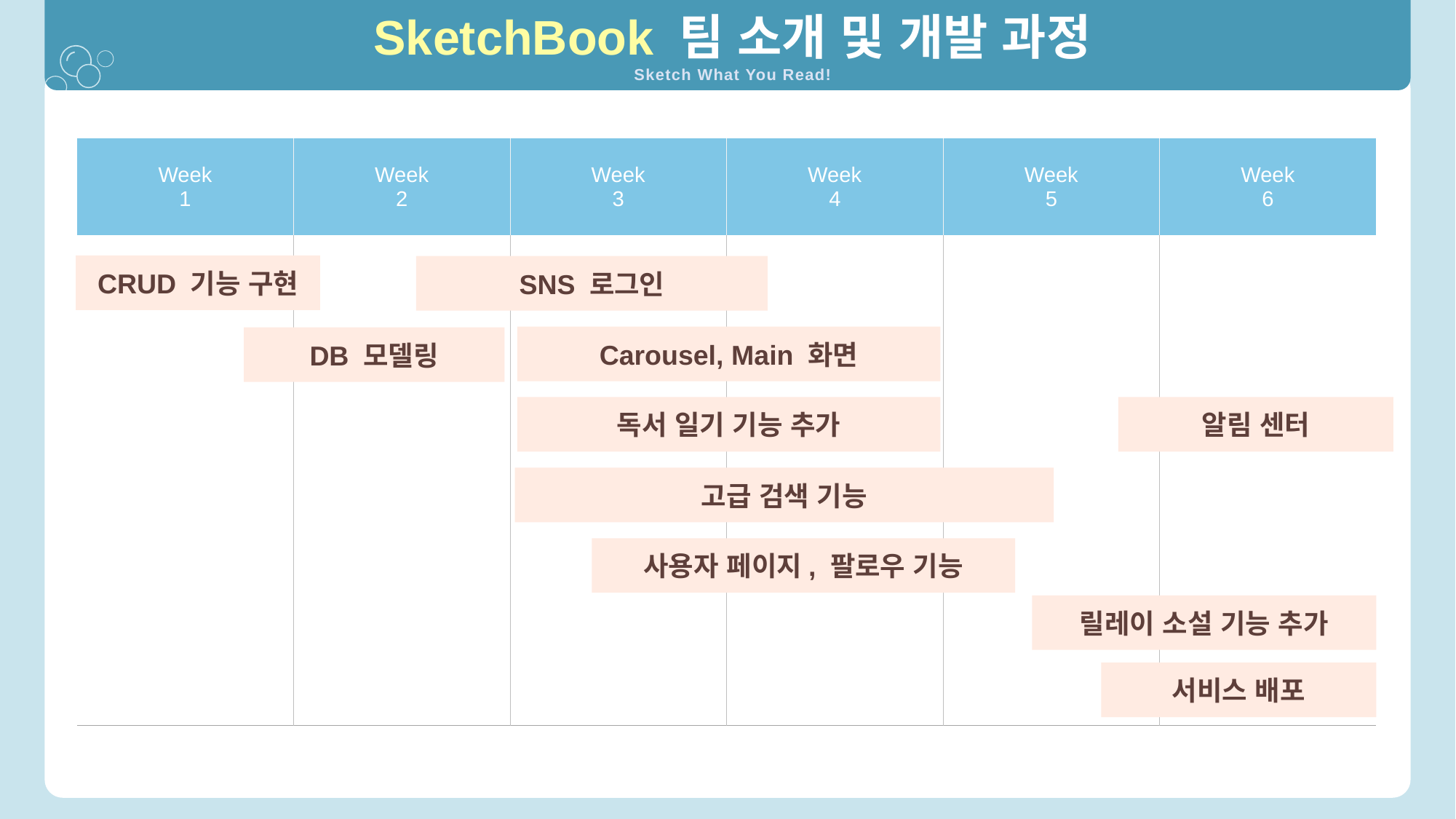

SketchBook 팀 소개 및 개발 과정
Sketch What You Read!

| Week 1 | Week 2 | Week 3 | Week 4 | Week 5 | Week 6 |
| --- | --- | --- | --- | --- | --- |
|  |  |  |  |  |  |
CRUD 기능 구현
SNS 로그인
Carousel, Main 화면
DB 모델링
독서 일기 기능 추가
알림 센터
고급 검색 기능
사용자 페이지, 팔로우 기능
릴레이 소설 기능 추가
서비스 배포